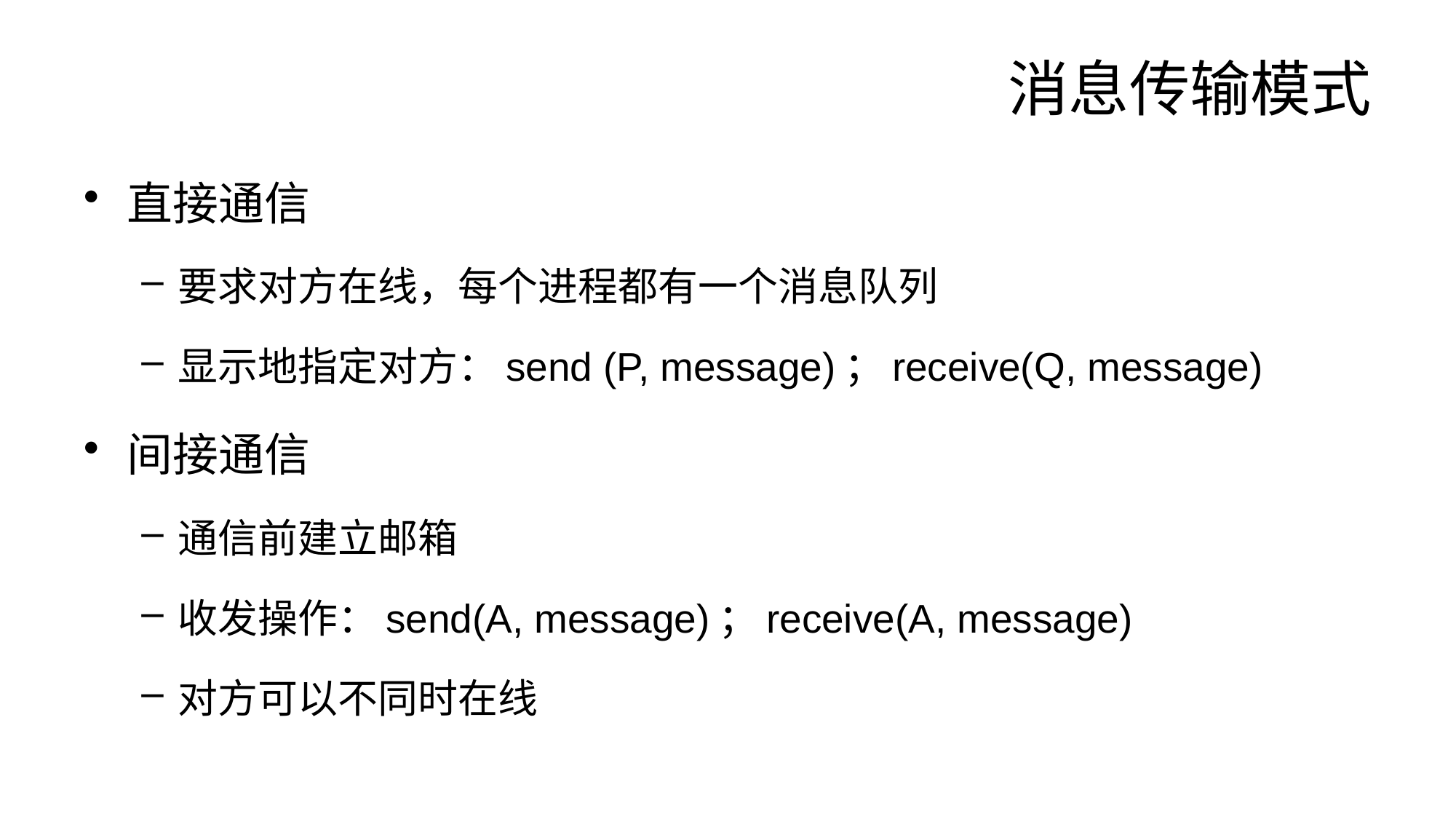

# 消息传输模式
直接通信
要求对方在线，每个进程都有一个消息队列
显示地指定对方：send (P, message)；receive(Q, message)
间接通信
通信前建立邮箱
收发操作：send(A, message)；receive(A, message)
对方可以不同时在线